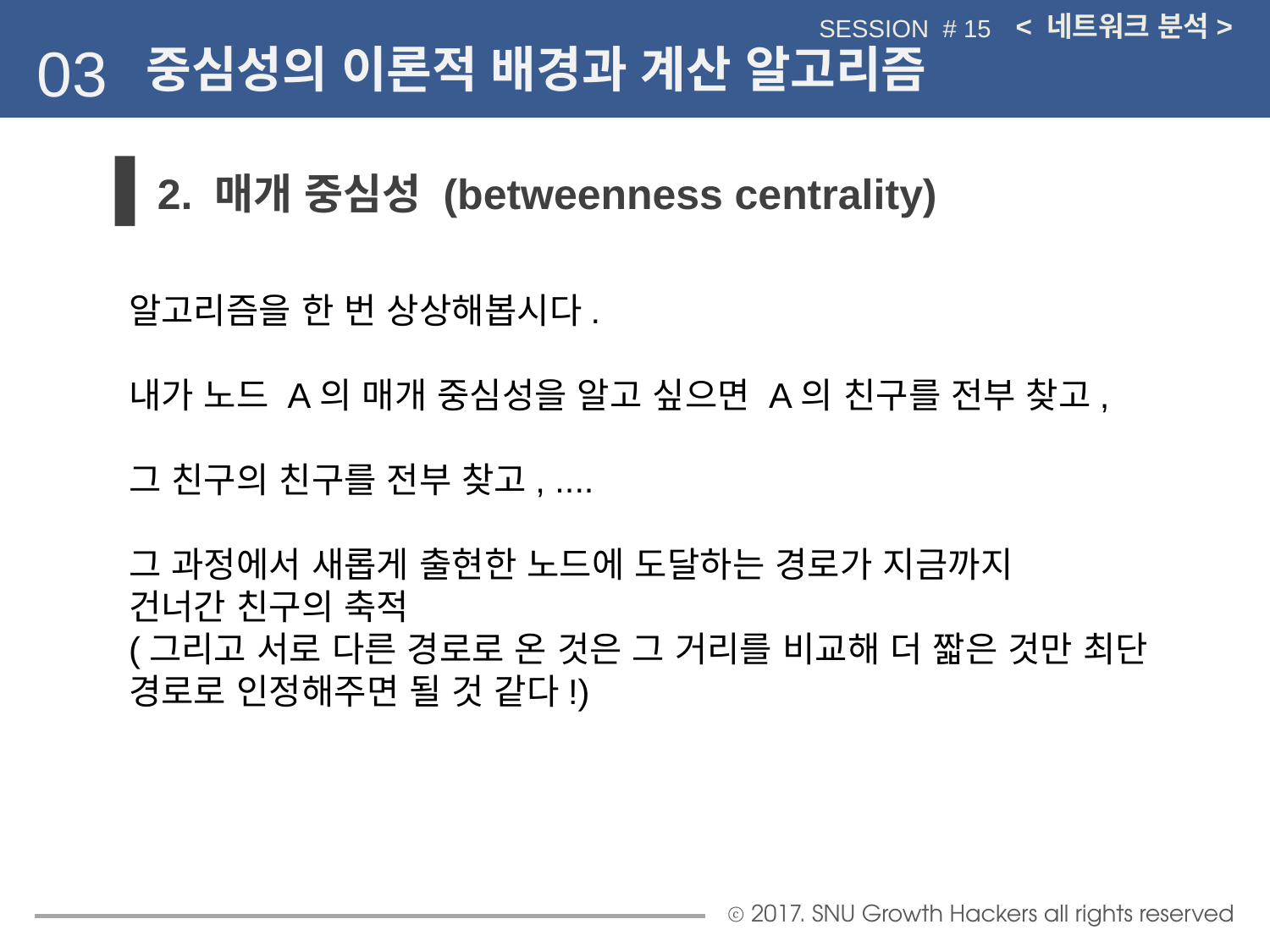

< 네트워크 분석>
SESSION  # 15
03
중심성의 이론적 배경과 계산 알고리즘

2. 매개 중심성 (betweenness centrality)
알고리즘을 한 번 상상해봅시다.

내가 노드 A의 매개 중심성을 알고 싶으면 A의 친구를 전부 찾고,
그 친구의 친구를 전부 찾고, ....

그 과정에서 새롭게 출현한 노드에 도달하는 경로가 지금까지
건너간 친구의 축적
(그리고 서로 다른 경로로 온 것은 그 거리를 비교해 더 짧은 것만 최단 경로로 인정해주면 될 것 같다!)

ⓒ 2017. SNU Growth Hackers all rights reserved